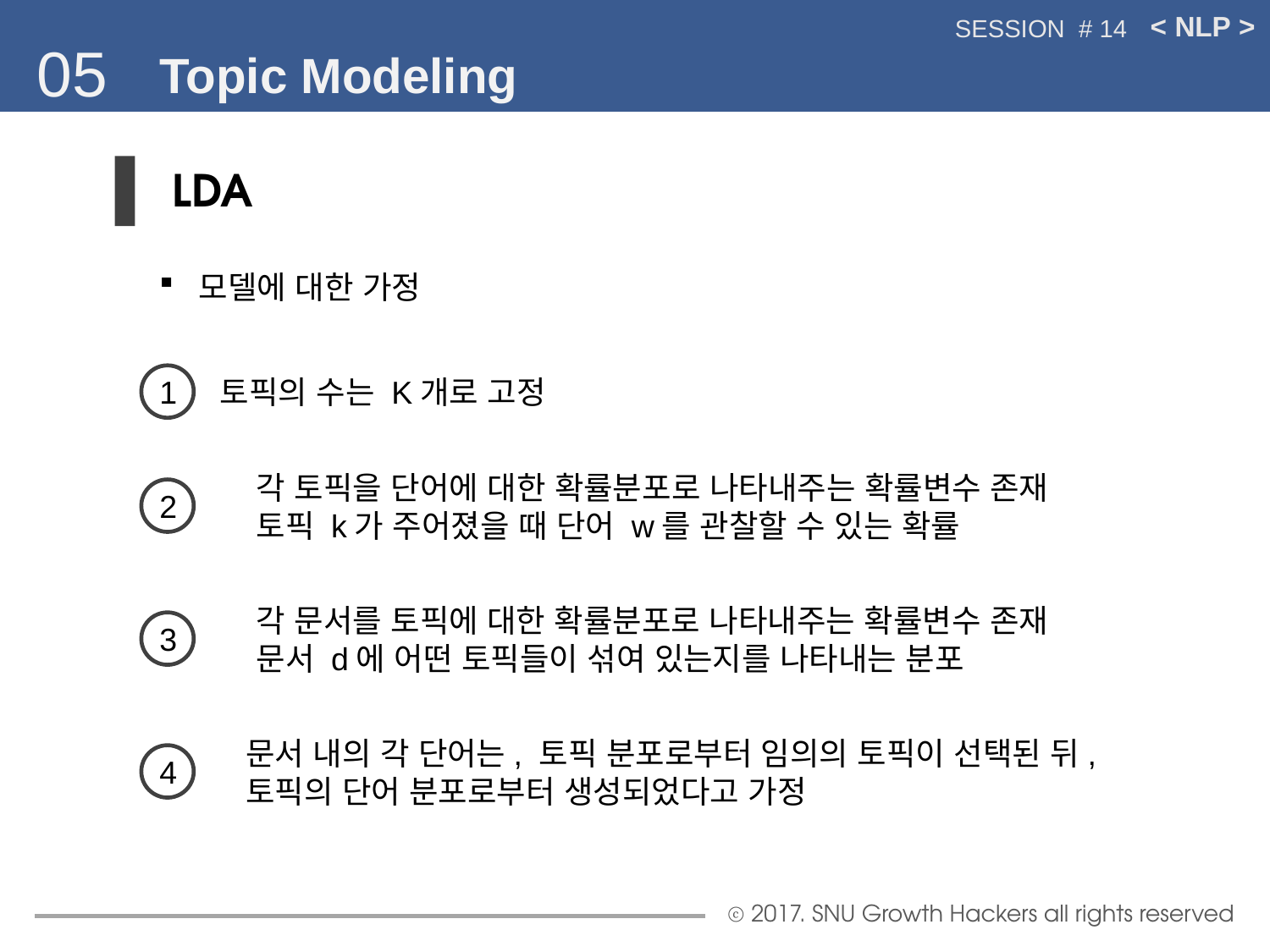

< NLP >
SESSION  # 14
05
Topic Modeling
LDA

모델에 대한 가정

1
토픽의 수는 K개로 고정
각 토픽을 단어에 대한 확률분포로 나타내주는 확률변수 존재
토픽 k가 주어졌을 때 단어 w를 관찰할 수 있는 확률

2
각 문서를 토픽에 대한 확률분포로 나타내주는 확률변수 존재
문서 d에 어떤 토픽들이 섞여 있는지를 나타내는 분포

3
문서 내의 각 단어는, 토픽 분포로부터 임의의 토픽이 선택된 뒤,
토픽의 단어 분포로부터 생성되었다고 가정

4
ⓒ 2017. SNU Growth Hackers all rights reserved